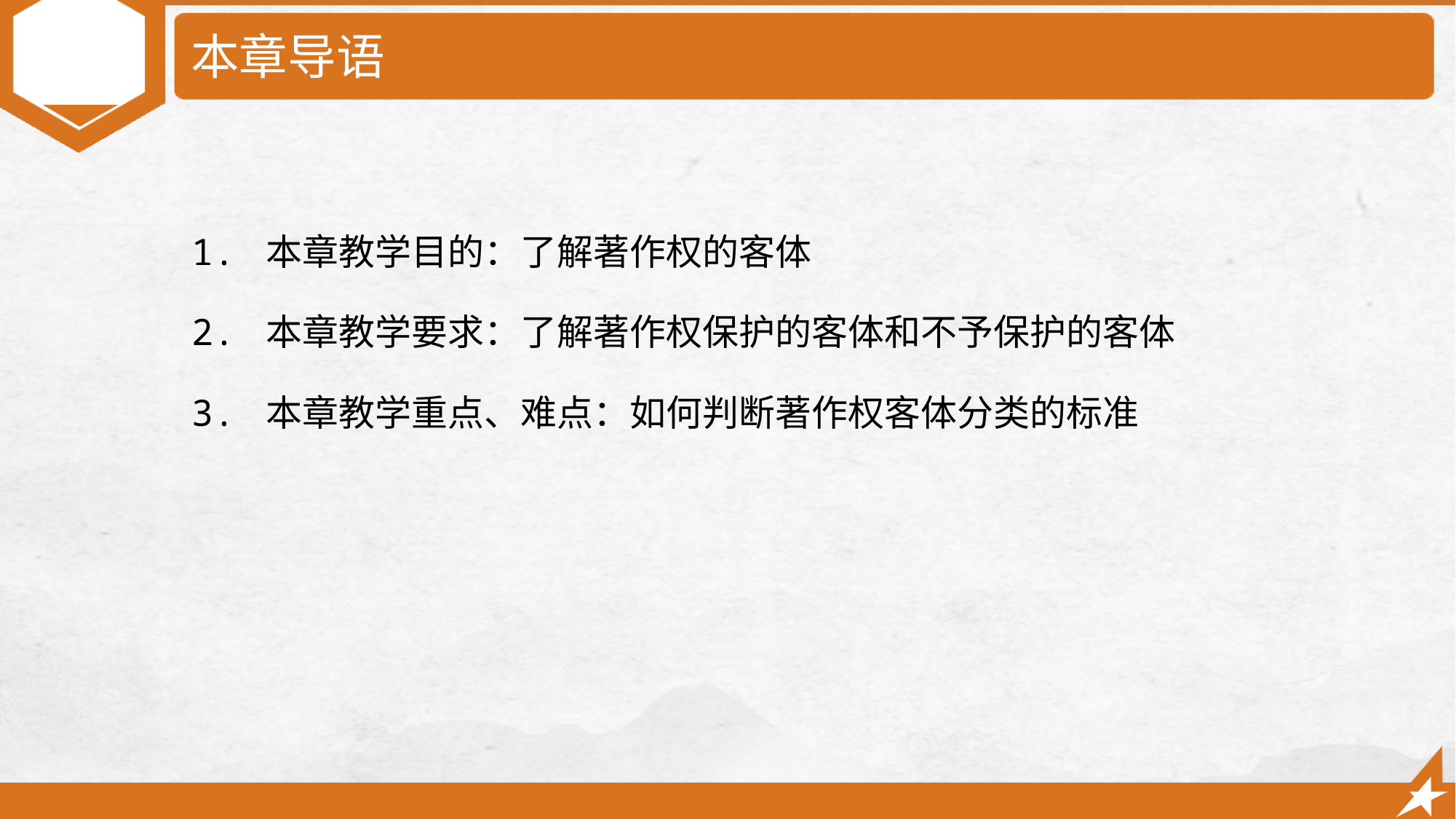

# 本章导语

	1. 本章教学目的：了解著作权的客体
	2. 本章教学要求：了解著作权保护的客体和不予保护的客体
	3. 本章教学重点、难点：如何判断著作权客体分类的标准